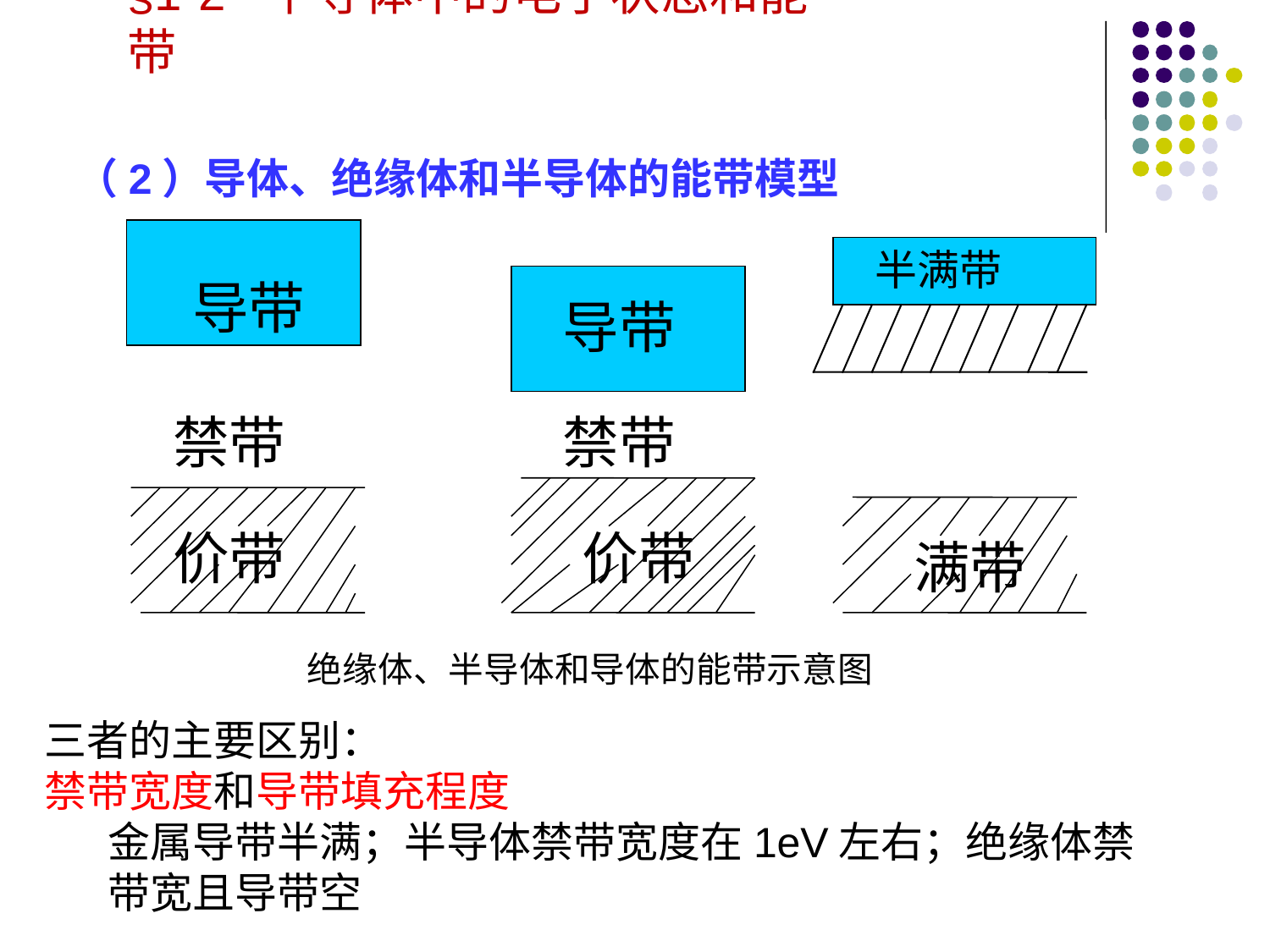

§1·2  半导体中的电子状态和能带
# （2）导体、绝缘体和半导体的能带模型

半满带
导带

导带

禁带
禁带

价带
价带

满带

绝缘体、半导体和导体的能带示意图
三者的主要区别：
禁带宽度和导带填充程度
金属导带半满；半导体禁带宽度在1eV左右；绝缘体禁带宽且导带空